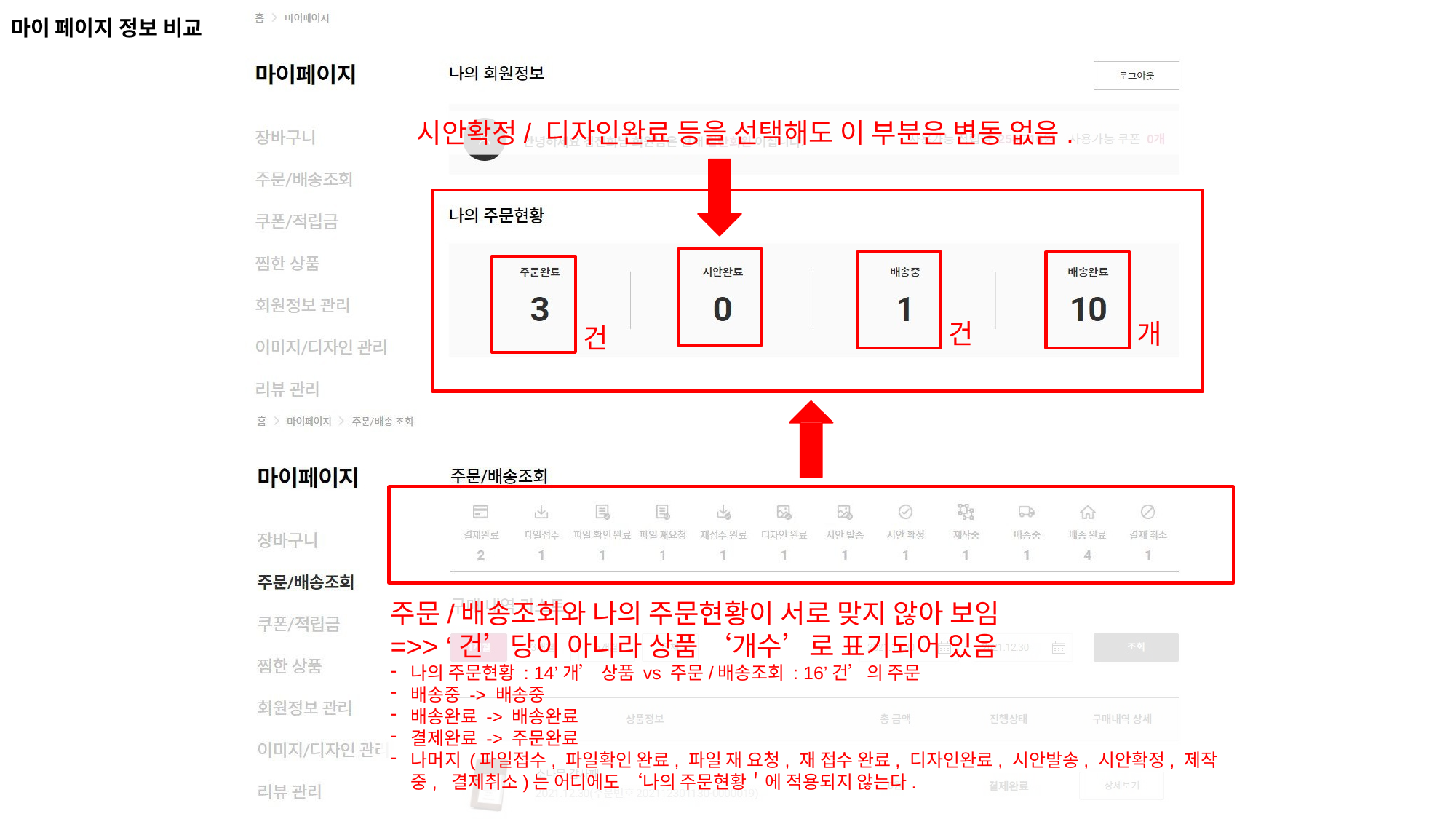

마이 페이지 정보 비교

# 시안확정/ 디자인완료 등을 선택해도 이 부분은 변동 없음.

건
개
건

주문/배송조회와 나의 주문현황이 서로 맞지 않아 보임
=>> ‘건’당이 아니라 상품 ‘개수’로 표기되어 있음
나의 주문현황 : 14’개’ 상품 vs 주문/배송조회 : 16’건’의 주문
배송중 -> 배송중
배송완료 -> 배송완료
결제완료 -> 주문완료
나머지 (파일접수, 파일확인 완료, 파일 재 요청, 재 접수 완료, 디자인완료, 시안발송, 시안확정, 제작중,  결제취소)는 어디에도 ‘나의 주문현황＇에 적용되지 않는다.